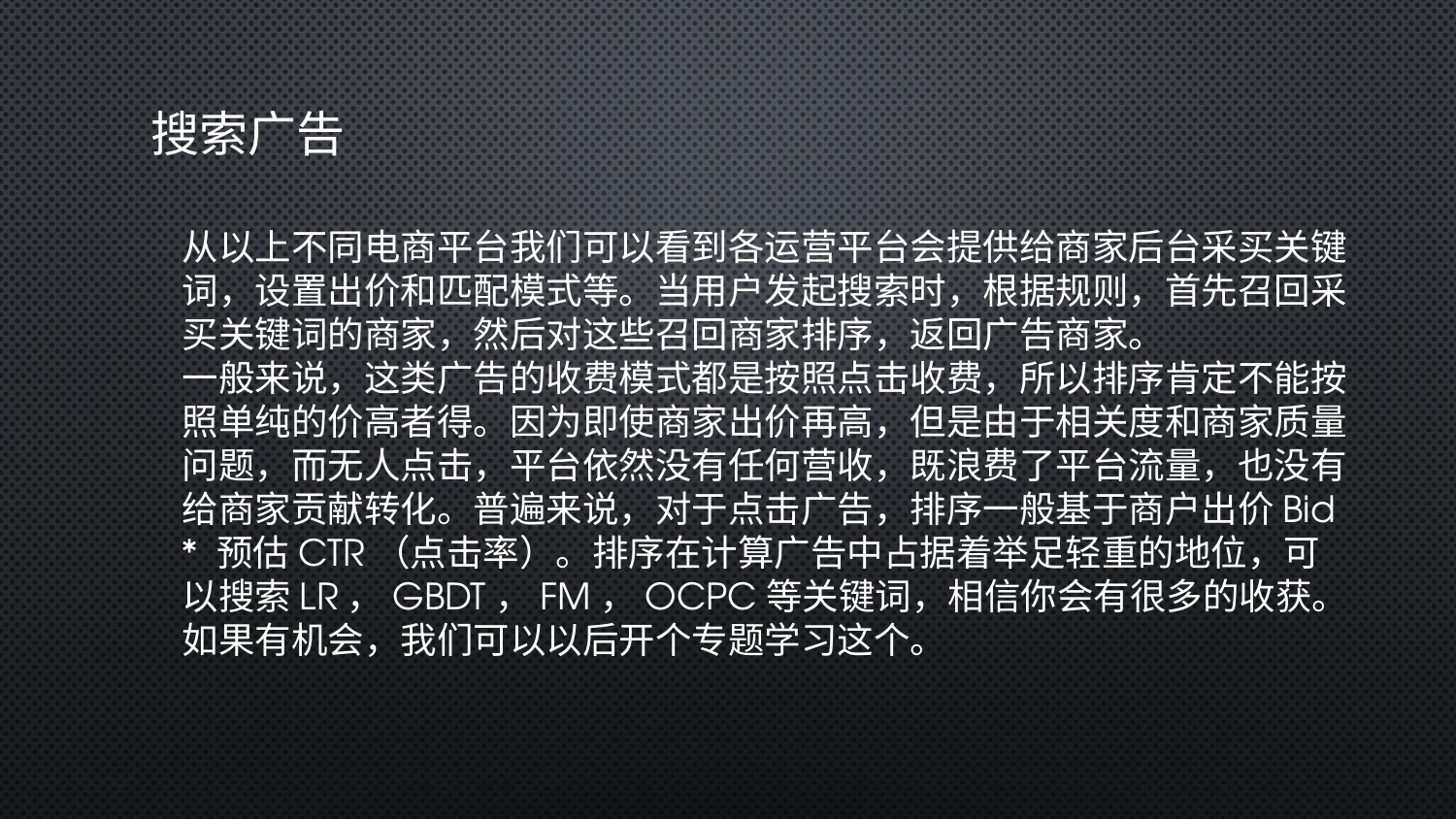

# 搜索广告
从以上不同电商平台我们可以看到各运营平台会提供给商家后台采买关键词，设置出价和匹配模式等。当用户发起搜索时，根据规则，首先召回采买关键词的商家，然后对这些召回商家排序，返回广告商家。
一般来说，这类广告的收费模式都是按照点击收费，所以排序肯定不能按照单纯的价高者得。因为即使商家出价再高，但是由于相关度和商家质量问题，而无人点击，平台依然没有任何营收，既浪费了平台流量，也没有给商家贡献转化。普遍来说，对于点击广告，排序一般基于商户出价Bid * 预估CTR（点击率）。排序在计算广告中占据着举足轻重的地位，可以搜索LR，GBDT，FM，OCPC等关键词，相信你会有很多的收获。如果有机会，我们可以以后开个专题学习这个。